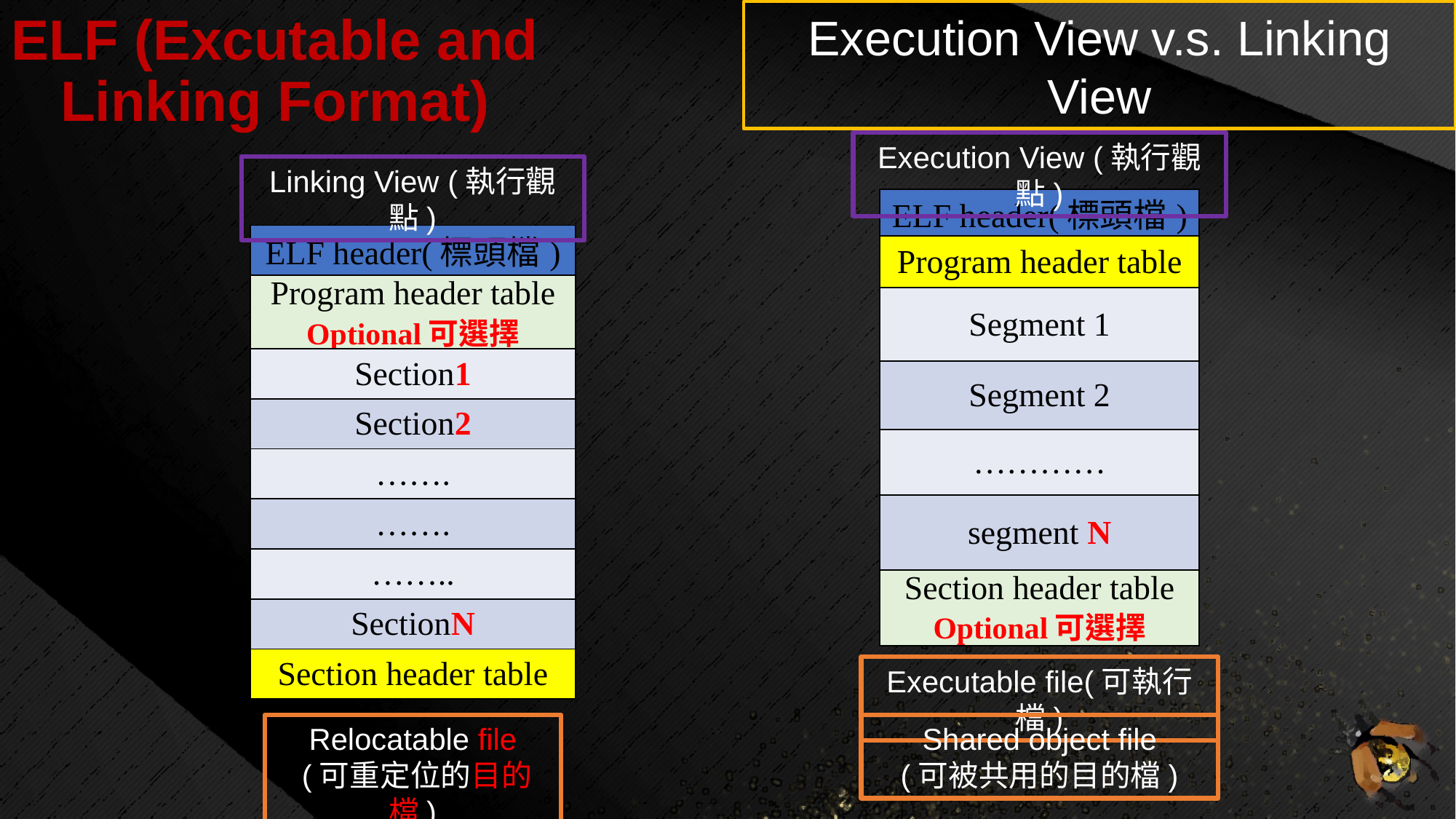

# ELF (Excutable and Linking Format)
Execution View v.s. Linking View
Execution View (執行觀點)
Linking View (執行觀點)
| ELF header(標頭檔) |
| --- |
| Program header table |
| Segment 1 |
| Segment 2 |
| ………… |
| segment N |
| Section header table Optional可選擇 |
| ELF header(標頭檔) |
| --- |
| Program header table Optional可選擇 |
| Section1 |
| Section2 |
| ……. |
| ……. |
| …….. |
| SectionN |
| Section header table |
Executable file(可執行檔)
Relocatable file
 (可重定位的目的檔)
Shared object file
(可被共用的目的檔)